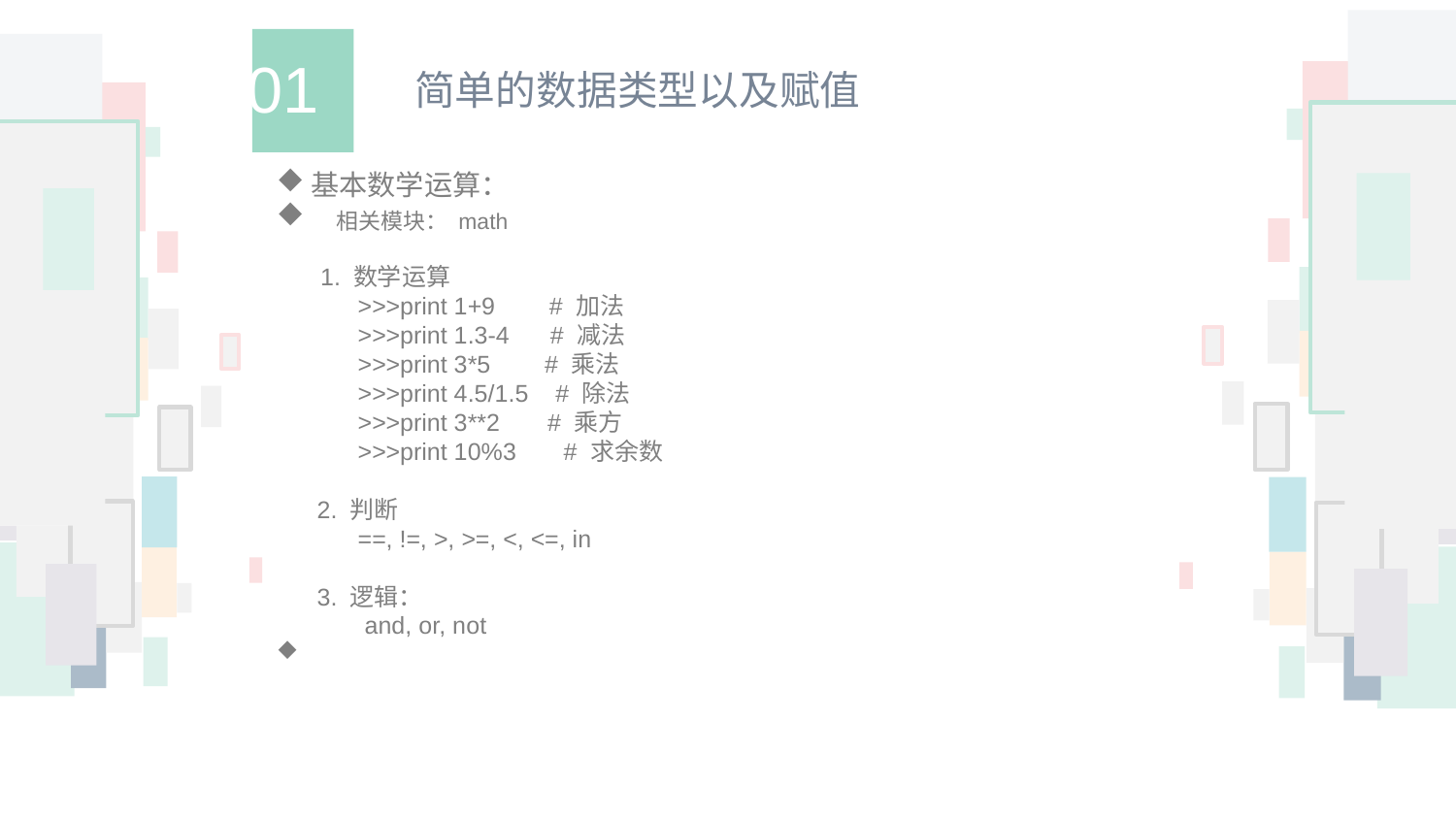

01
简单的数据类型以及赋值

基本数学运算：
   相关模块： math

       1. 数学运算
            >>>print 1+9        # 加法
            >>>print 1.3-4      # 减法
            >>>print 3*5        # 乘法
            >>>print 4.5/1.5    # 除法
            >>>print 3**2       # 乘方
            >>>print 10%3       # 求余数

      2. 判断
            ==, !=, >, >=, <, <=, in

      3. 逻辑：
             and, or, not